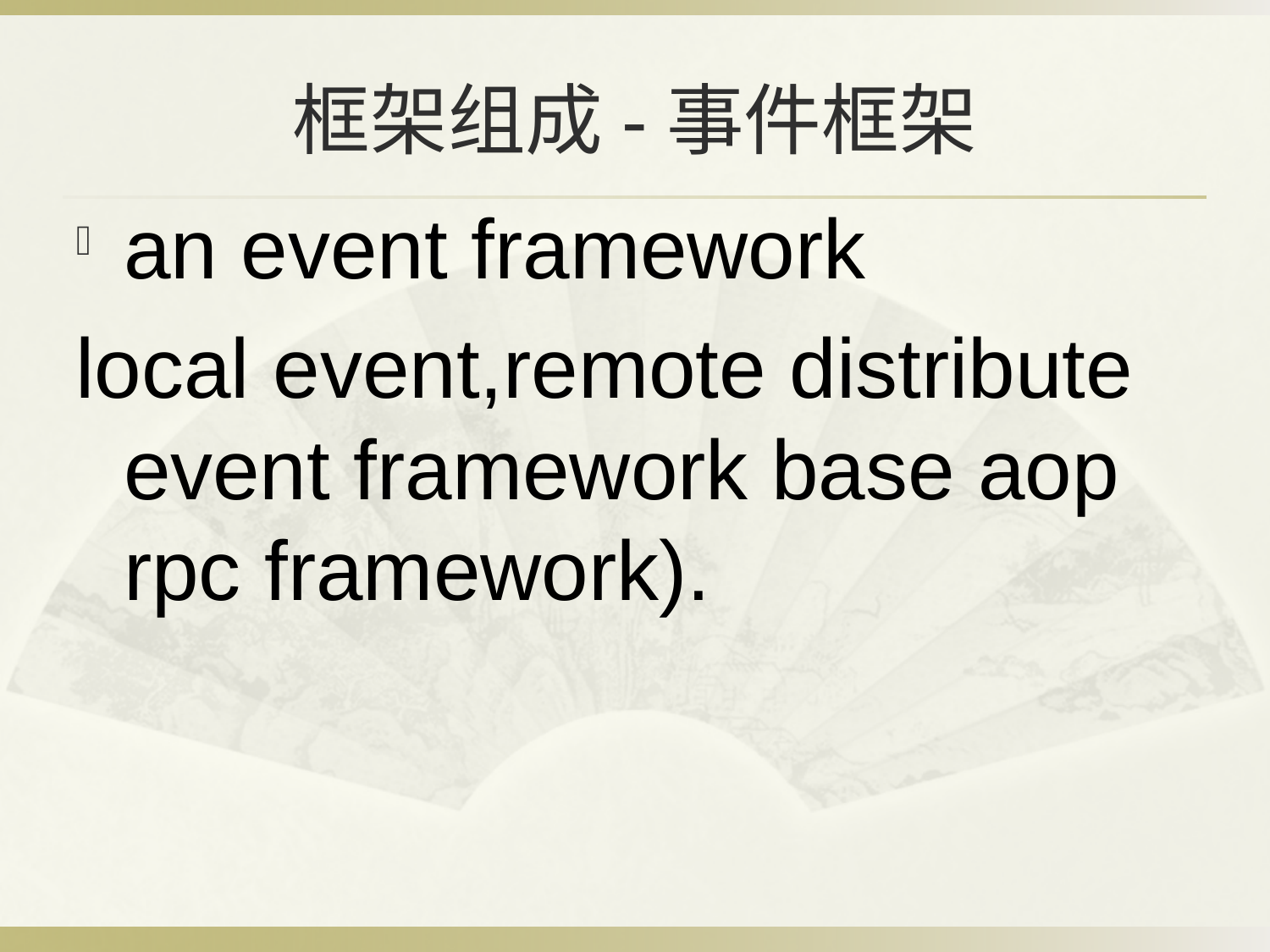

# 框架组成-事件框架
an event framework
local event,remote distribute event framework base aop rpc framework).